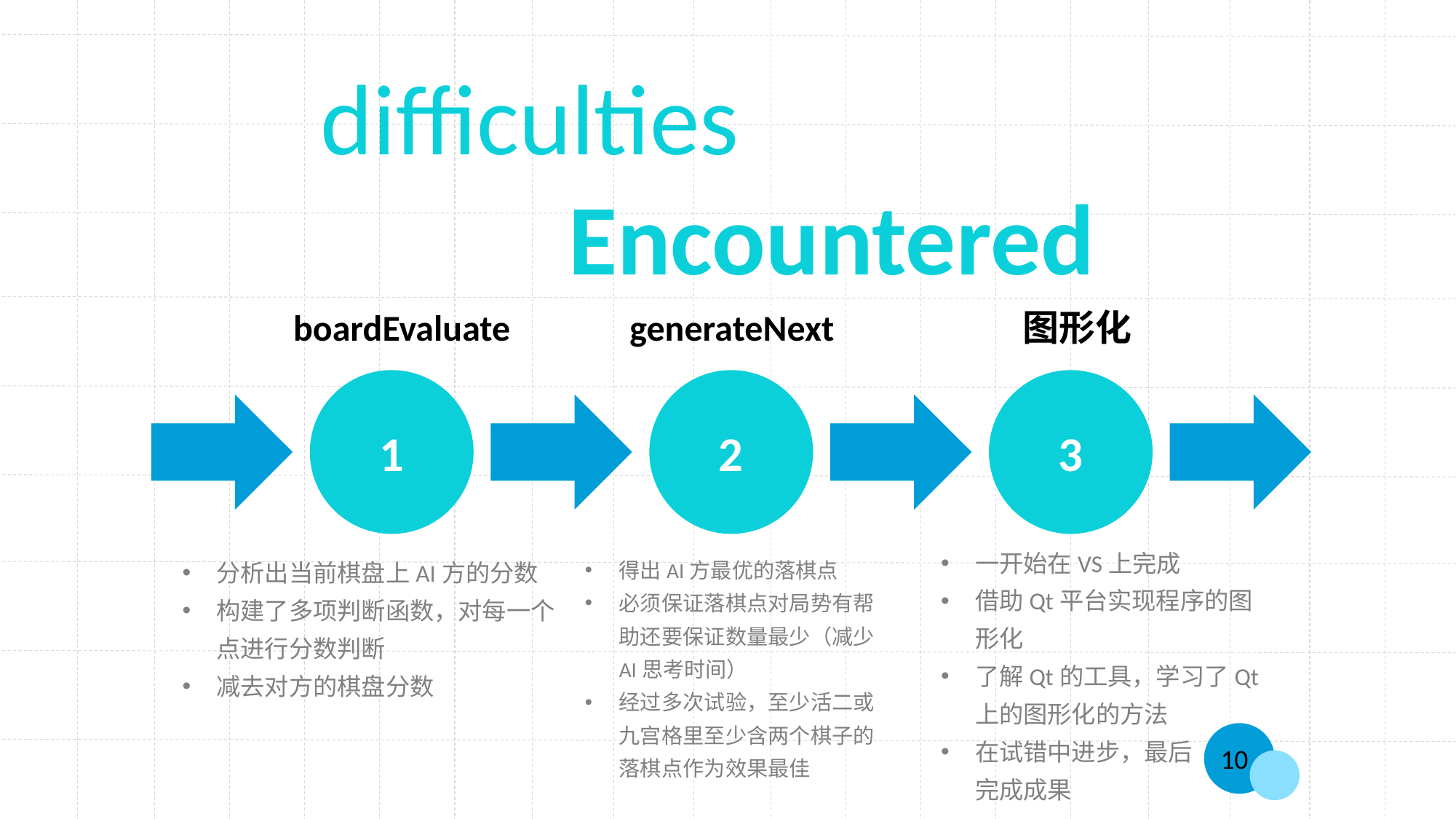

difficulties
           Encountered
boardEvaluate
generateNext
图形化
1
2
3

一开始在VS上完成
借助Qt平台实现程序的图形化
了解Qt的工具，学习了Qt上的图形化的方法
在试错中进步，最后
完成成果
分析出当前棋盘上AI方的分数
构建了多项判断函数，对每一个点进行分数判断
减去对方的棋盘分数
得出AI方最优的落棋点
必须保证落棋点对局势有帮助还要保证数量最少（减少AI思考时间）
经过多次试验，至少活二或九宫格里至少含两个棋子的落棋点作为效果最佳
10